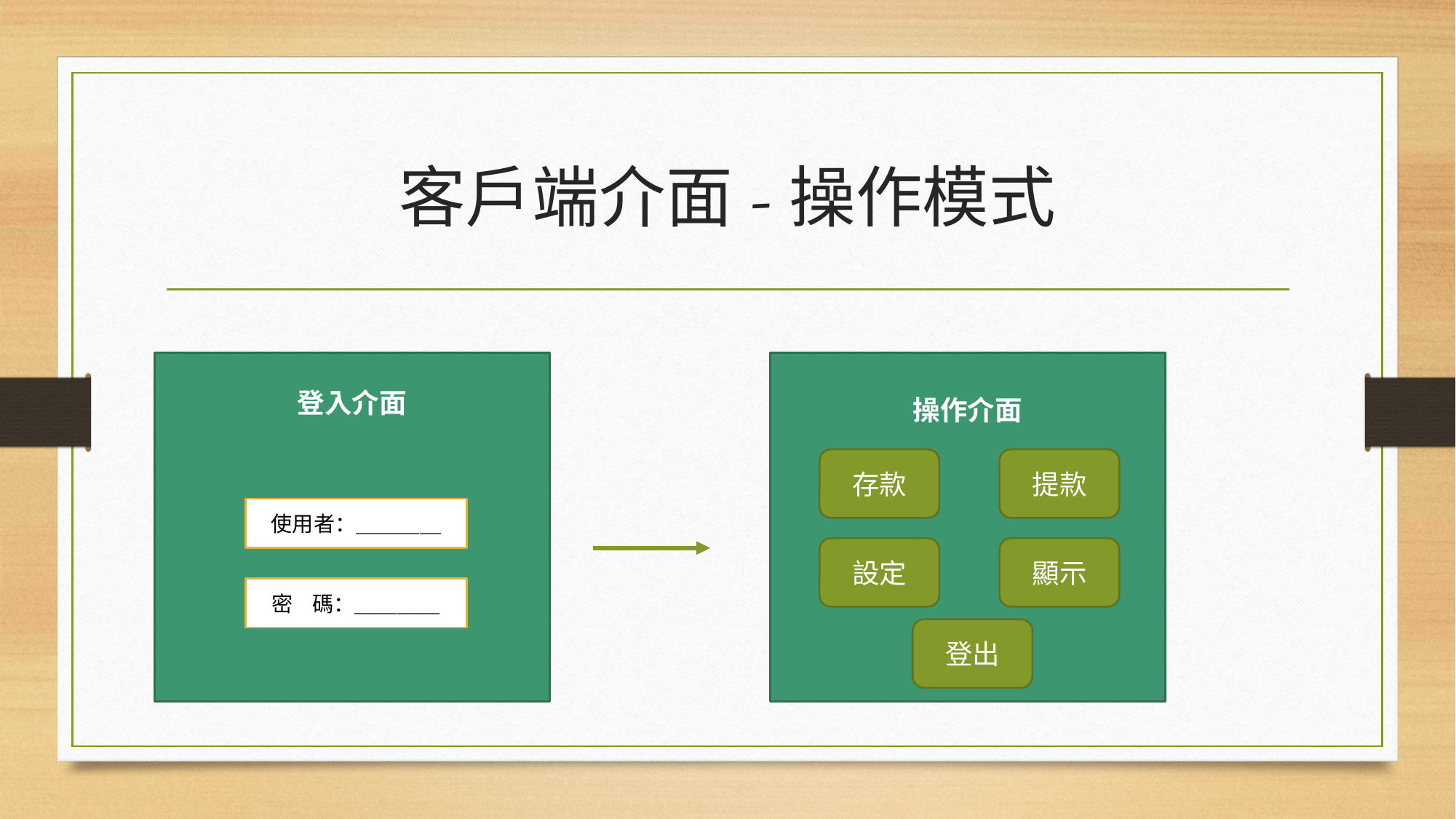

# 客戶端介面-操作模式

操作介面
存款
提款
設定
顯示
登入介面
使用者：＿＿＿＿
密    碼：＿＿＿＿
登出